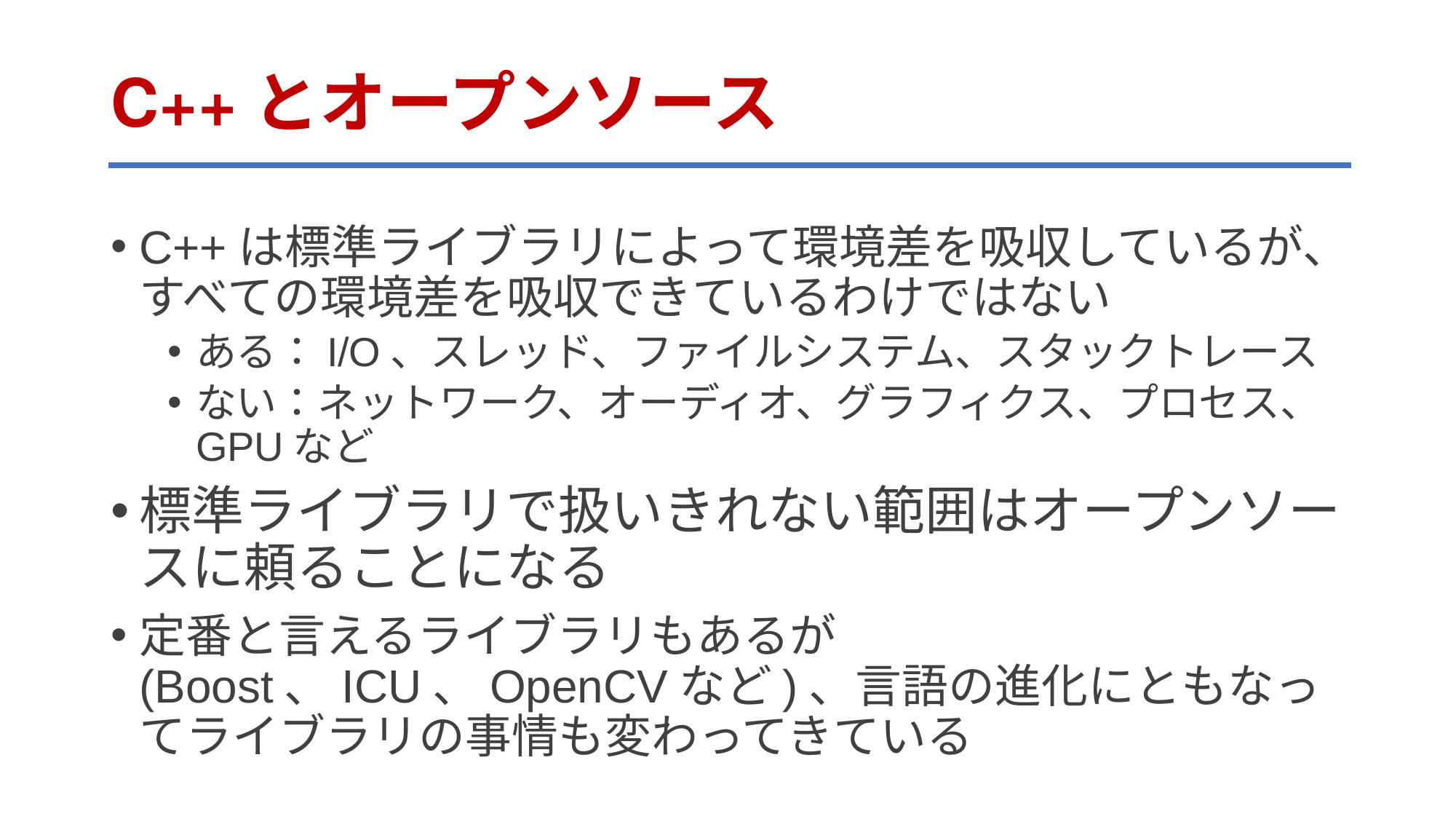

# C++とオープンソース
C++は標準ライブラリによって環境差を吸収しているが、すべての環境差を吸収できているわけではない
ある：I/O、スレッド、ファイルシステム、スタックトレース
ない：ネットワーク、オーディオ、グラフィクス、プロセス、GPUなど
標準ライブラリで扱いきれない範囲はオープンソースに頼ることになる
定番と言えるライブラリもあるが (Boost、ICU、OpenCVなど)、言語の進化にともなってライブラリの事情も変わってきている